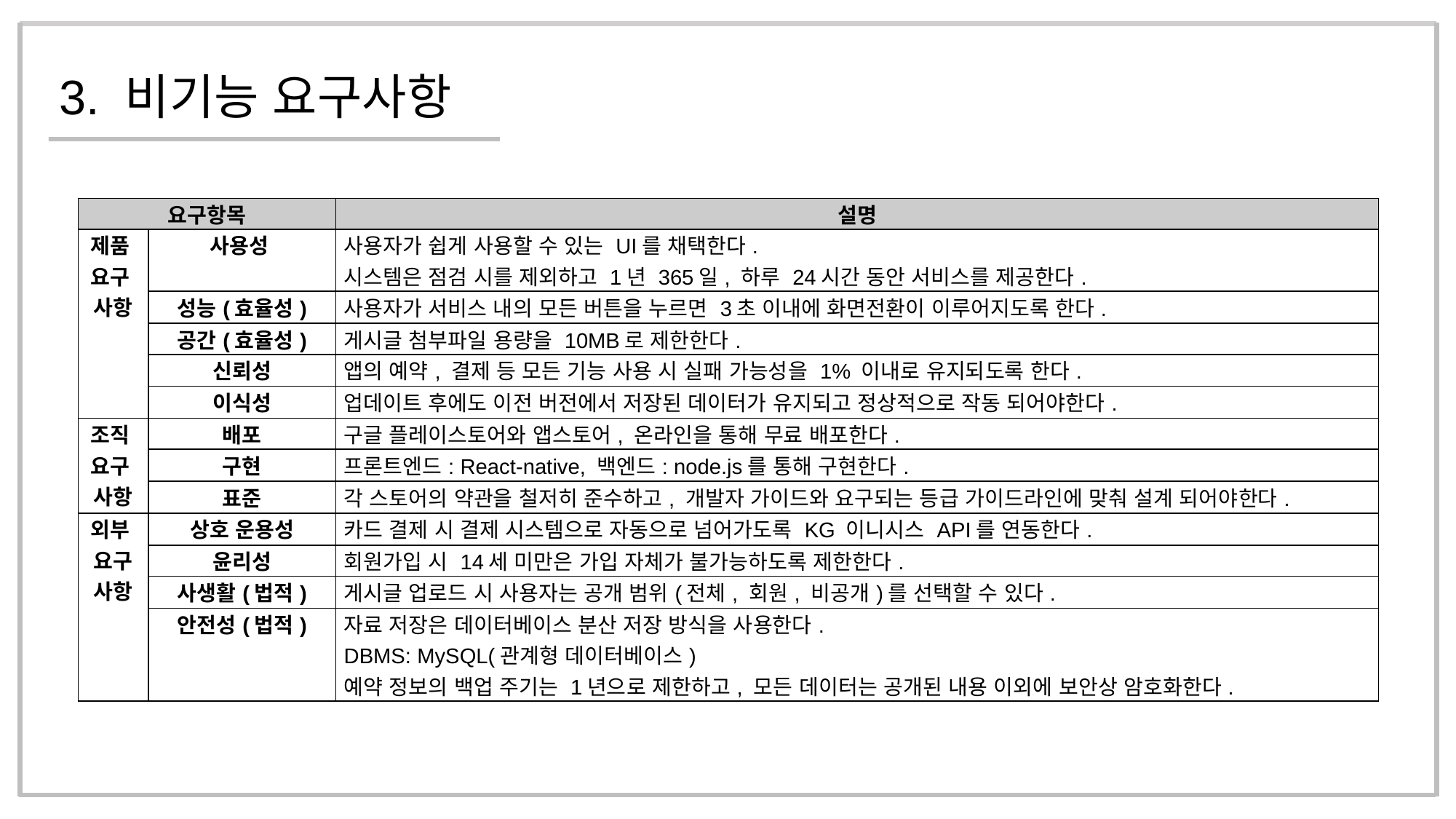

# 3. 비기능 요구사항

| 요구항목 |  | 설명 |
| --- | --- | --- |
| 제품 요구 사항 | 사용성 | 사용자가 쉽게 사용할 수 있는 UI를 채택한다. 시스템은 점검 시를 제외하고 1년 365일, 하루 24시간 동안 서비스를 제공한다. |
|  | 성능(효율성) | 사용자가 서비스 내의 모든 버튼을 누르면 3초 이내에 화면전환이 이루어지도록 한다. |
|  | 공간(효율성) | 게시글 첨부파일 용량을 10MB로 제한한다. |
|  | 신뢰성 | 앱의 예약, 결제 등 모든 기능 사용 시 실패 가능성을 1% 이내로 유지되도록 한다. |
|  | 이식성 | 업데이트 후에도 이전 버전에서 저장된 데이터가 유지되고 정상적으로 작동 되어야한다. |
| 조직 요구 사항 | 배포 | 구글 플레이스토어와 앱스토어, 온라인을 통해 무료 배포한다. |
|  | 구현 | 프론트엔드: React-native, 백엔드: node.js를 통해 구현한다. |
|  | 표준 | 각 스토어의 약관을 철저히 준수하고, 개발자 가이드와 요구되는 등급 가이드라인에 맞춰 설계 되어야한다. |
| 외부 요구 사항 | 상호 운용성 | 카드 결제 시 결제 시스템으로 자동으로 넘어가도록 KG 이니시스 API를 연동한다. |
|  | 윤리성 | 회원가입 시 14세 미만은 가입 자체가 불가능하도록 제한한다. |
|  | 사생활(법적) | 게시글 업로드 시 사용자는 공개 범위(전체, 회원, 비공개)를 선택할 수 있다. |
|  | 안전성(법적) | 자료 저장은 데이터베이스 분산 저장 방식을 사용한다. DBMS: MySQL(관계형 데이터베이스) 예약 정보의 백업 주기는 1년으로 제한하고, 모든 데이터는 공개된 내용 이외에 보안상 암호화한다. |